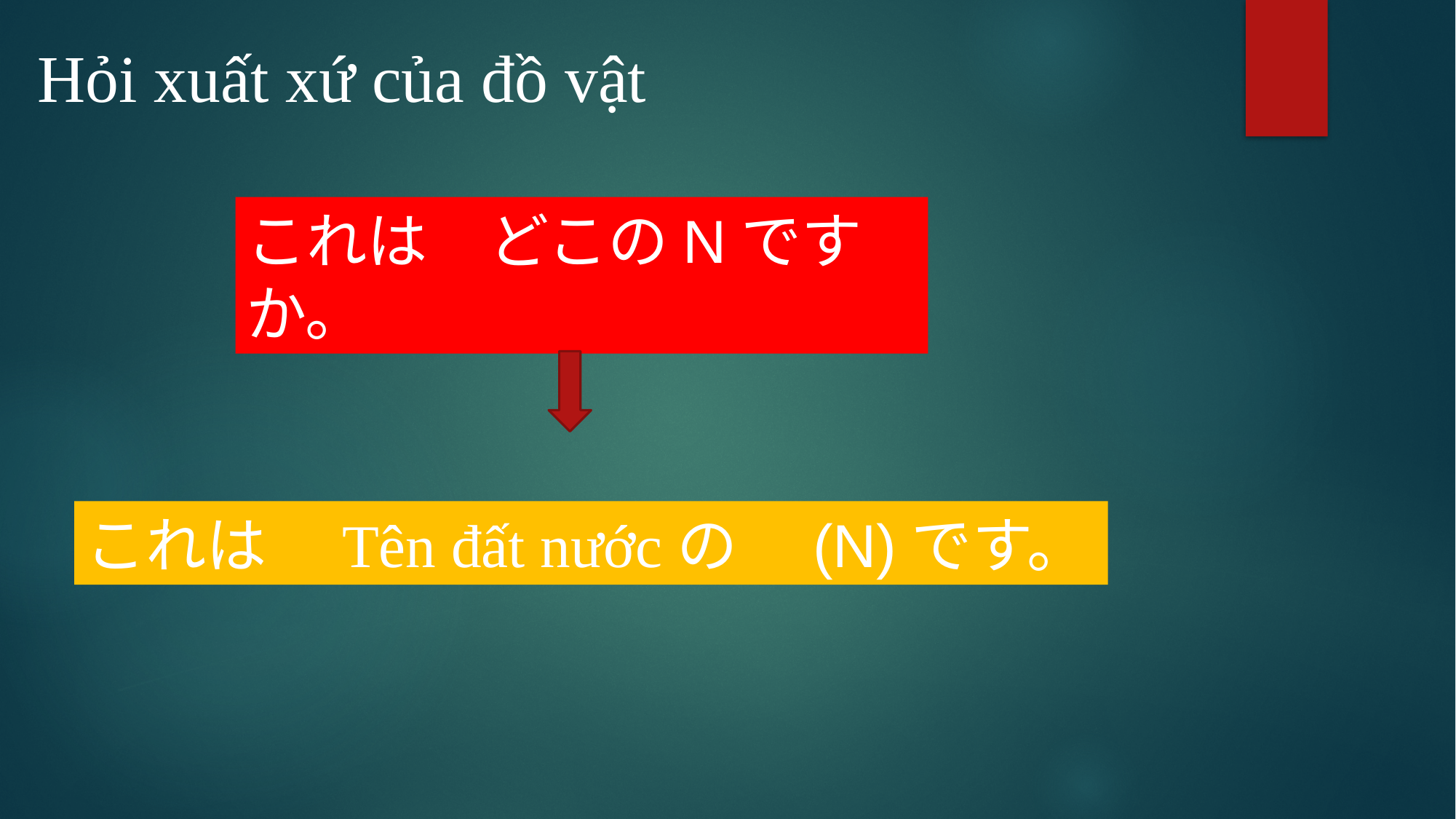

Hỏi xuất xứ của đồ vật
これは　どこのNですか。

これは　Tên đất nướcの　(N)です。